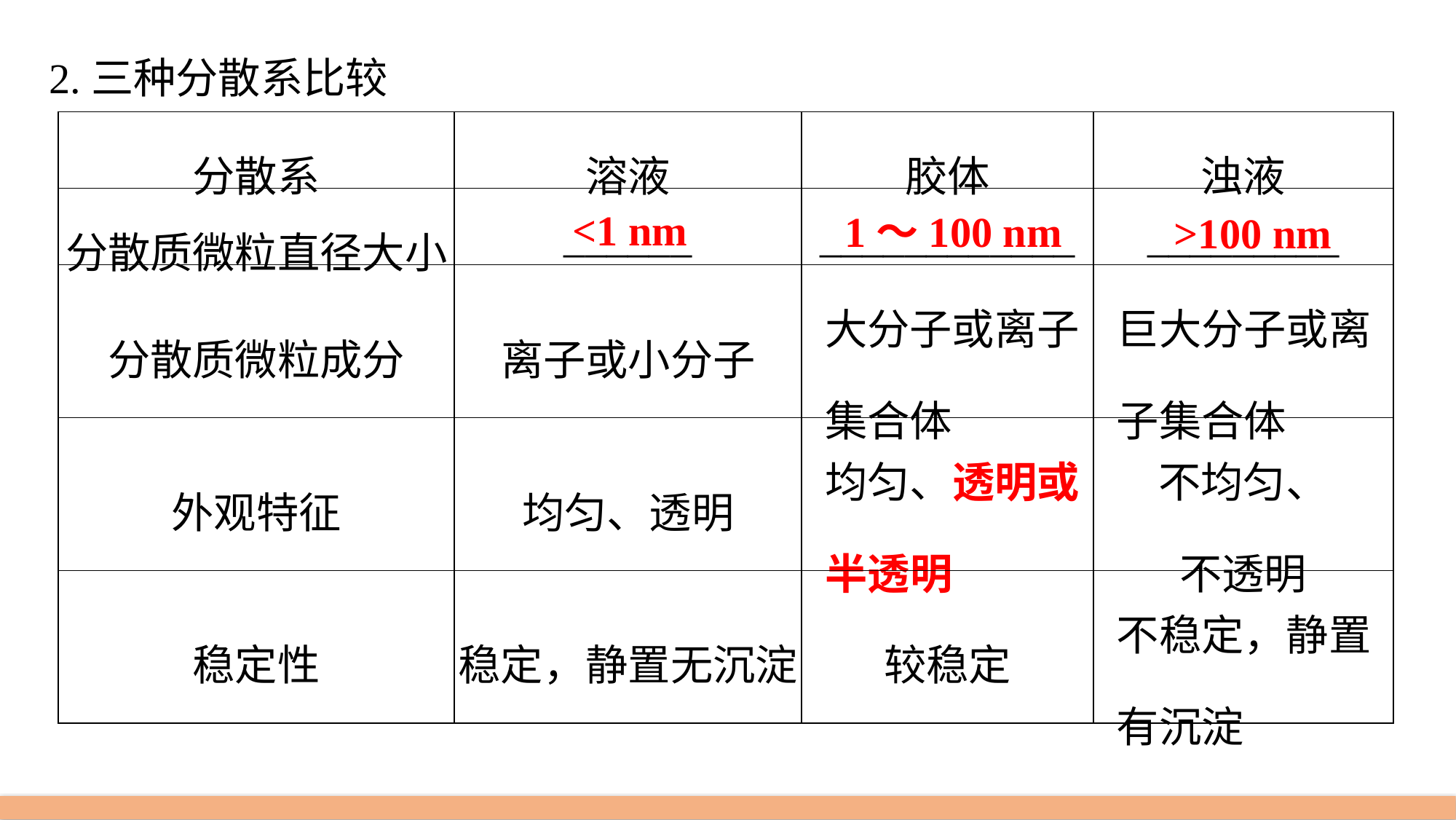

2.三种分散系比较
| 分散系 | 溶液 | 胶体 | 浊液 |
| --- | --- | --- | --- |
| 分散质微粒直径大小 | \_\_\_\_\_\_ | \_\_\_\_\_\_\_\_\_\_\_\_ | \_\_\_\_\_\_\_\_\_ |
| 分散质微粒成分 | 离子或小分子 | 大分子或离子 集合体 | 巨大分子或离 子集合体 |
| 外观特征 | 均匀、透明 | 均匀、透明或 半透明 | 不均匀、 不透明 |
| 稳定性 | 稳定，静置无沉淀 | 较稳定 | 不稳定，静置 有沉淀 |
<1 nm
1～100 nm
>100 nm